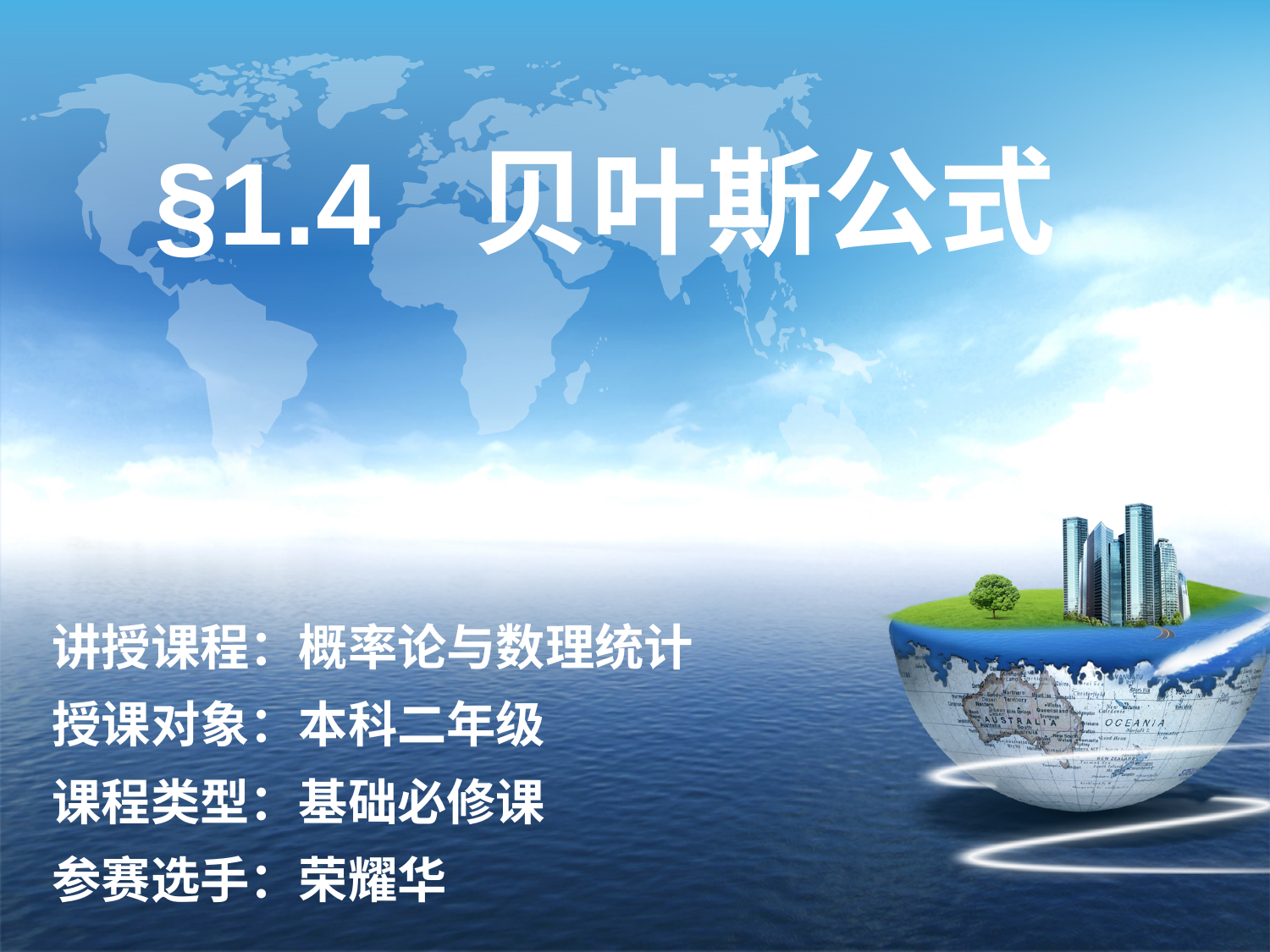

§1.4  贝叶斯公式
讲授课程：概率论与数理统计
授课对象：本科二年级
课程类型：基础必修课
参赛选手：荣耀华